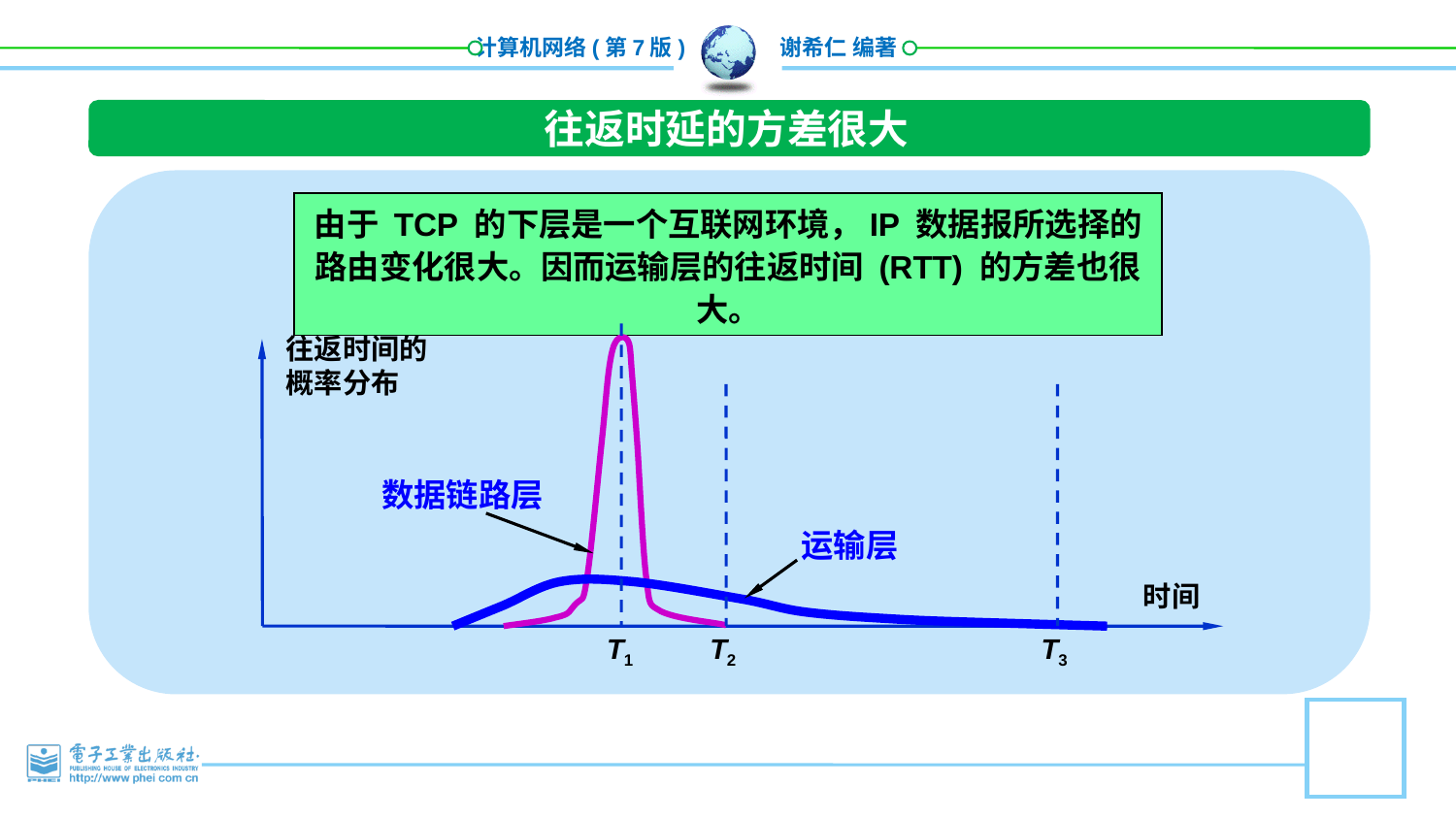

往返时延的方差很大

由于 TCP 的下层是一个互联网环境，IP 数据报所选择的路由变化很大。因而运输层的往返时间 (RTT) 的方差也很大。

往返时间的
概率分布

数据链路层

运输层

时间

T3
T1
T2